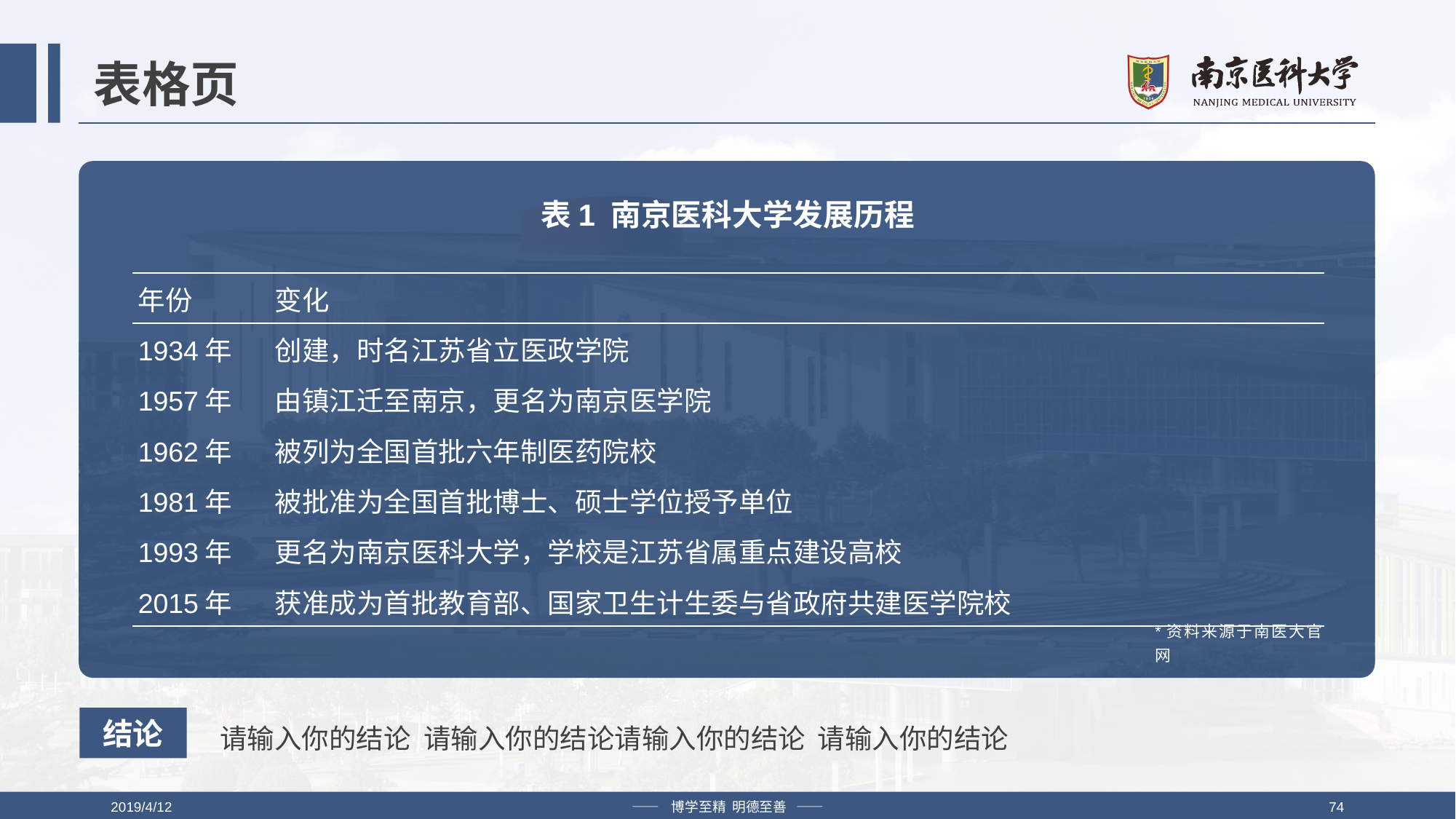

# 表格页

表1 南京医科大学发展历程
| 年份 | 变化 |
| --- | --- |
| 1934年 | 创建，时名江苏省立医政学院 |
| 1957年 | 由镇江迁至南京，更名为南京医学院 |
| 1962年 | 被列为全国首批六年制医药院校 |
| 1981年 | 被批准为全国首批博士、硕士学位授予单位 |
| 1993年 | 更名为南京医科大学，学校是江苏省属重点建设高校 |
| 2015年 | 获准成为首批教育部、国家卫生计生委与省政府共建医学院校 |
*资料来源于南医大官网
结论
请输入你的结论  请输入你的结论请输入你的结论  请输入你的结论
2019/4/12
——   博学至精  明德至善   ——
74